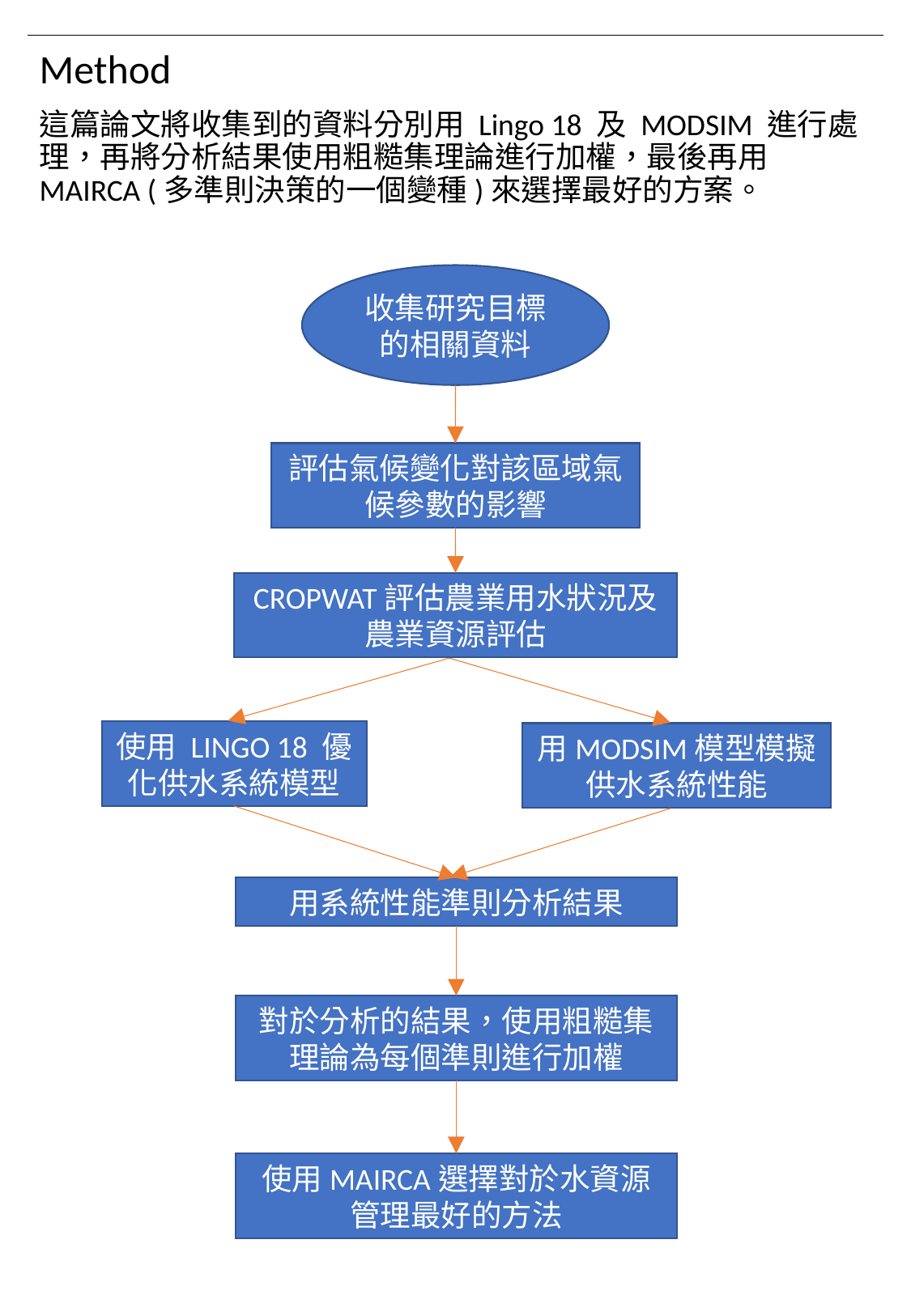

Method
這篇論文將收集到的資料分別用 Lingo 18 及 MODSIM 進行處理，再將分析結果使用粗糙集理論進行加權，最後再用 MAIRCA (多準則決策的一個變種)來選擇最好的方案。
收集研究目標的相關資料
評估氣候變化對該區域氣候參數的影響
CROPWAT評估農業用水狀況及農業資源評估
使用 LINGO 18 優化供水系統模型
用MODSIM模型模擬供水系統性能
用系統性能準則分析結果
對於分析的結果，使用粗糙集理論為每個準則進行加權
使用MAIRCA選擇對於水資源管理最好的方法